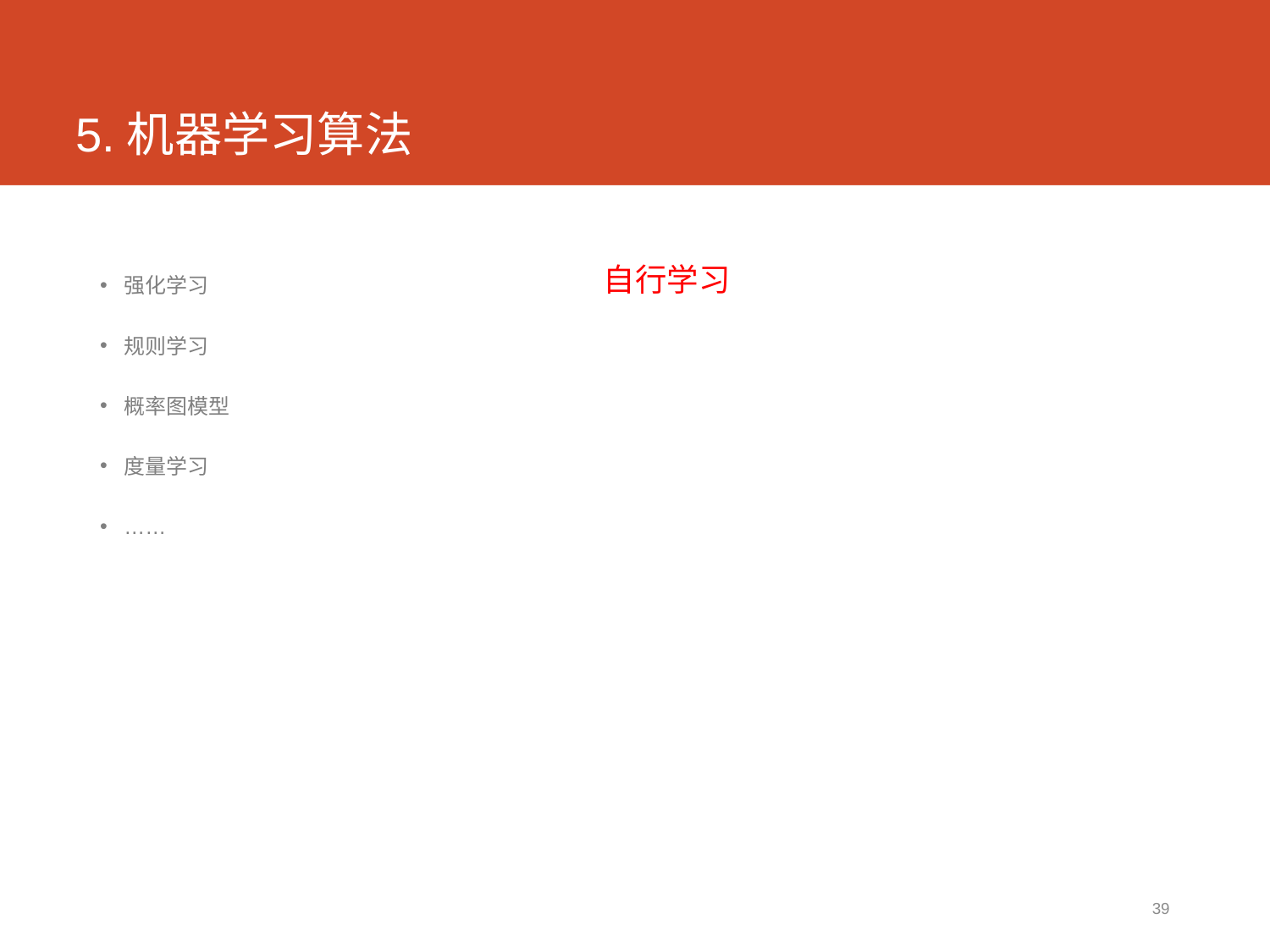

# 5.机器学习算法
强化学习
规则学习
概率图模型
度量学习
……
自行学习
39